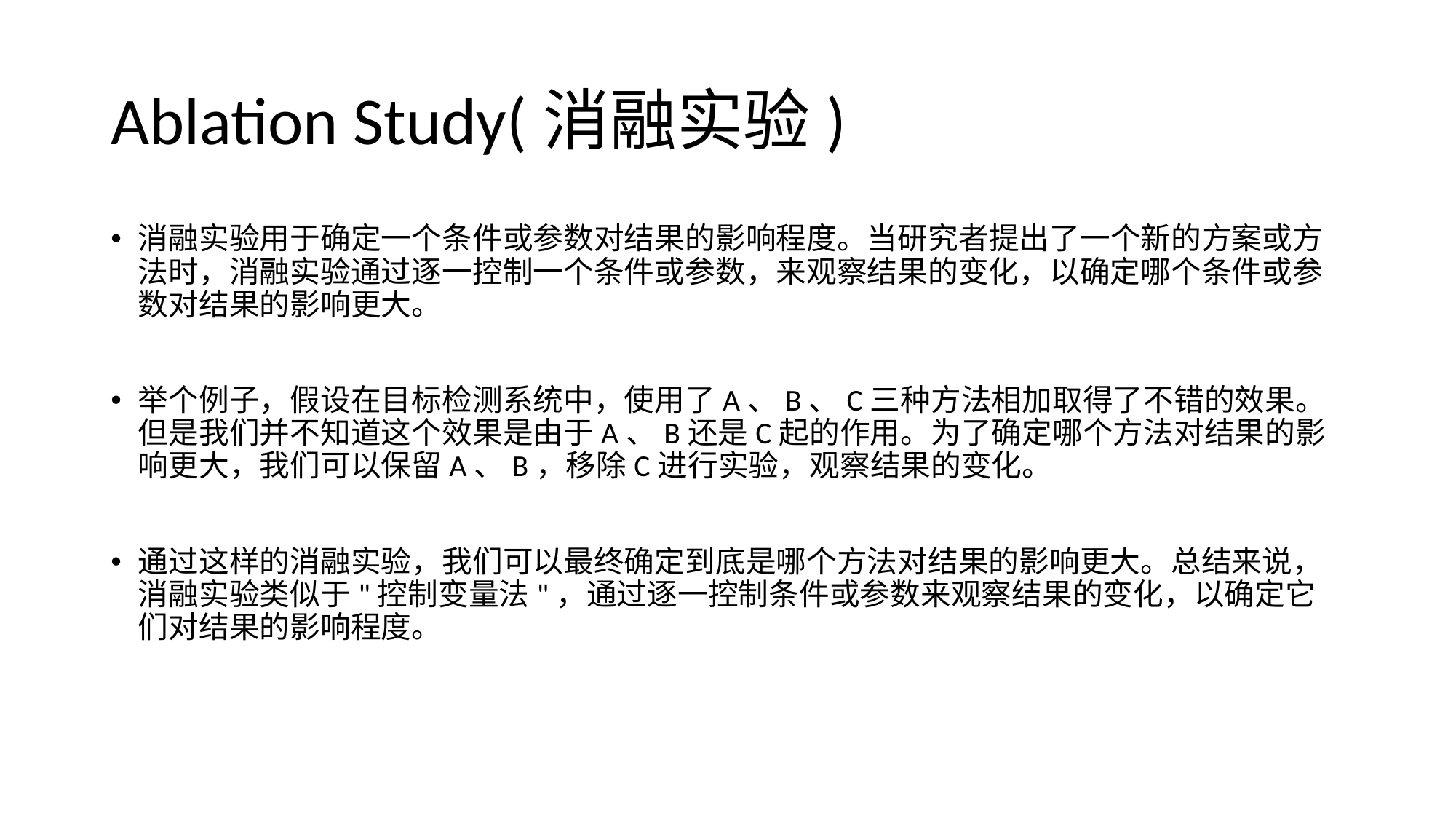

# Ablation Study(消融实验)
消融实验用于确定一个条件或参数对结果的影响程度。当研究者提出了一个新的方案或方法时，消融实验通过逐一控制一个条件或参数，来观察结果的变化，以确定哪个条件或参数对结果的影响更大。

举个例子，假设在目标检测系统中，使用了A、B、C三种方法相加取得了不错的效果。但是我们并不知道这个效果是由于A、B还是C起的作用。为了确定哪个方法对结果的影响更大，我们可以保留A、B，移除C进行实验，观察结果的变化。

通过这样的消融实验，我们可以最终确定到底是哪个方法对结果的影响更大。总结来说，消融实验类似于"控制变量法"，通过逐一控制条件或参数来观察结果的变化，以确定它们对结果的影响程度。